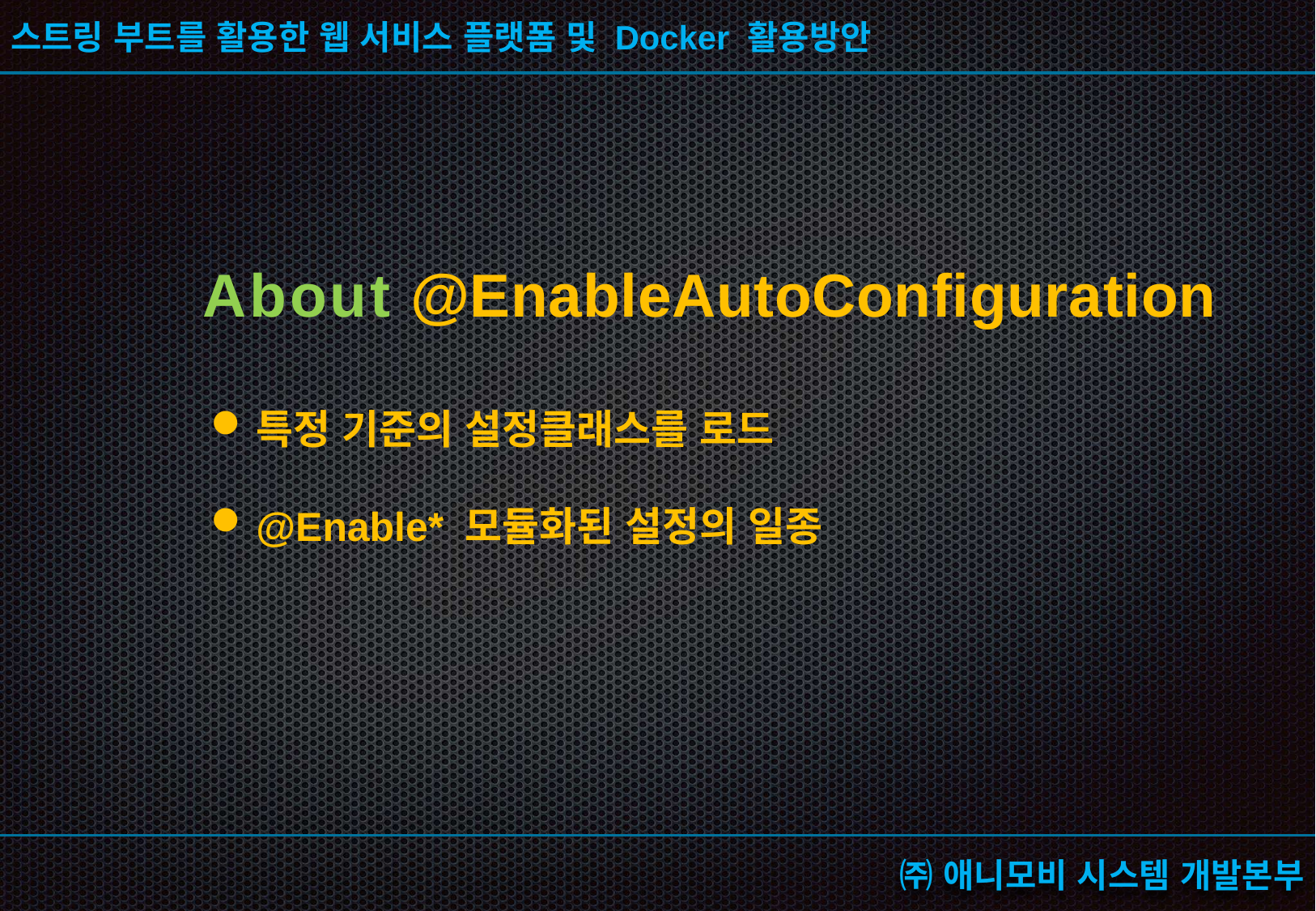

# About @EnableAutoConfiguration
특정 기준의 설정클래스를 로드

@Enable* 모듈화된 설정의 일종